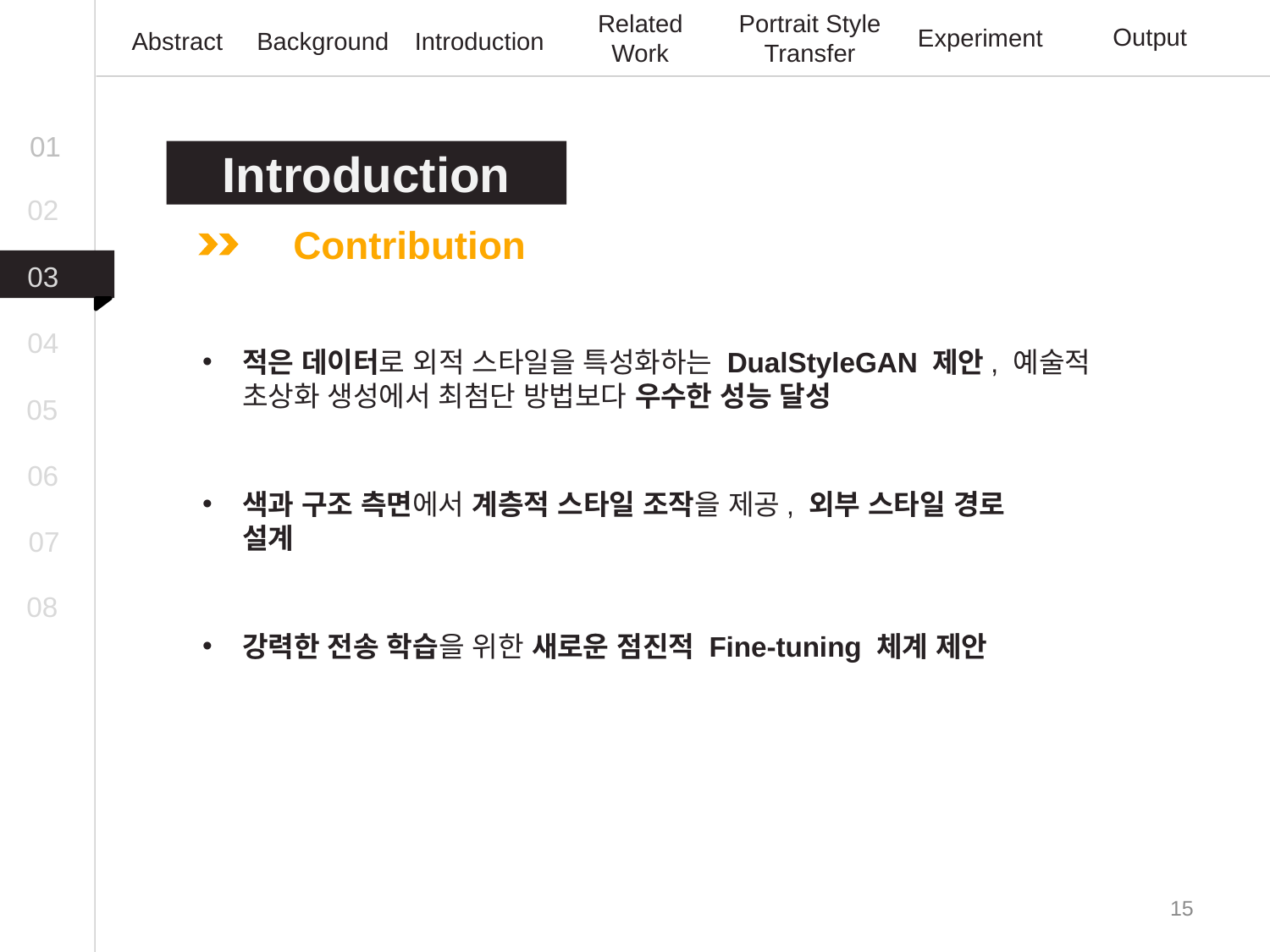

Related Work
Portrait Style Transfer
Output
Experiment
Abstract
Background
Introduction
01
Introduction

02
Contribution

03

04
적은 데이터로 외적 스타일을 특성화하는 DualStyleGAN 제안, 예술적 초상화 생성에서 최첨단 방법보다 우수한 성능 달성

05
06
색과 구조 측면에서 계층적 스타일 조작을 제공, 외부 스타일 경로 설계
07
08
강력한 전송 학습을 위한 새로운 점진적 Fine-tuning 체계 제안
15